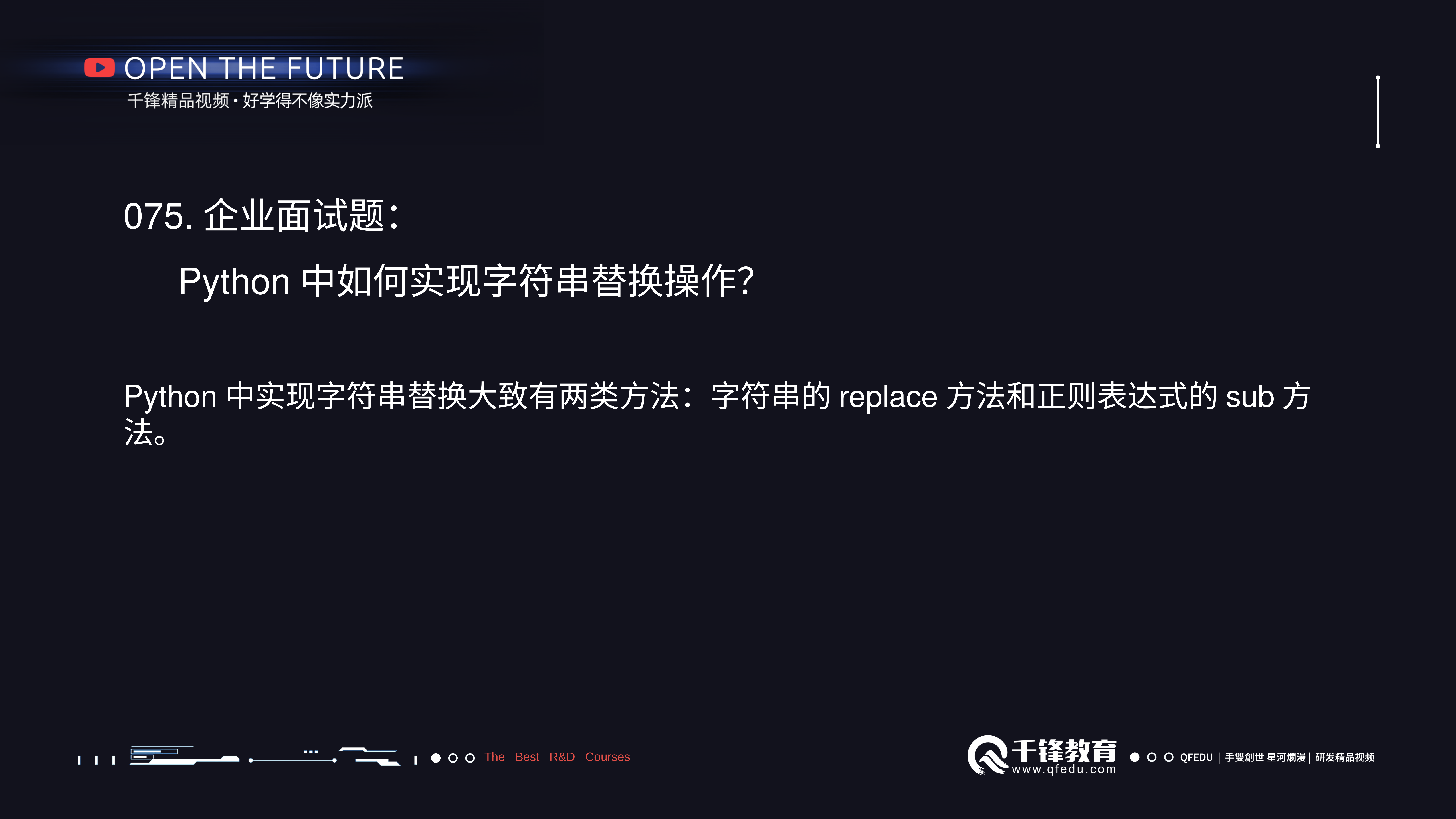

075.企业面试题：
Python中如何实现字符串替换操作？
Python中实现字符串替换大致有两类方法：字符串的replace方法和正则表达式的sub方法。